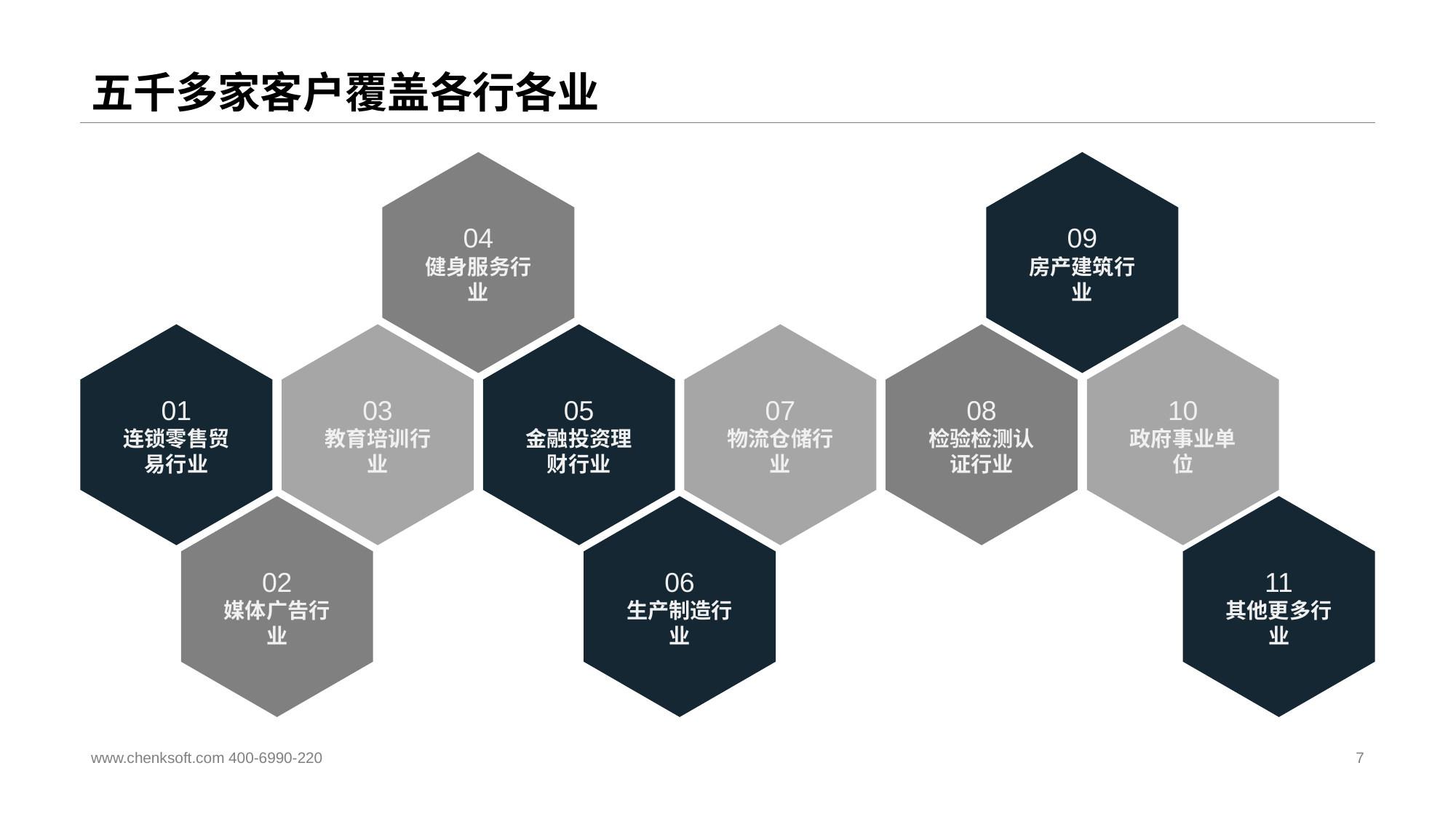

# 五千多家客户覆盖各行各业
04
健身服务行业
09
房产建筑行业
01
连锁零售贸易行业
03
教育培训行业
05
金融投资理财行业
07
物流仓储行业
08
检验检测认证行业
10
政府事业单位
11
其他更多行业
02
媒体广告行业
06
生产制造行业
www.chenksoft.com 400-6990-220
7